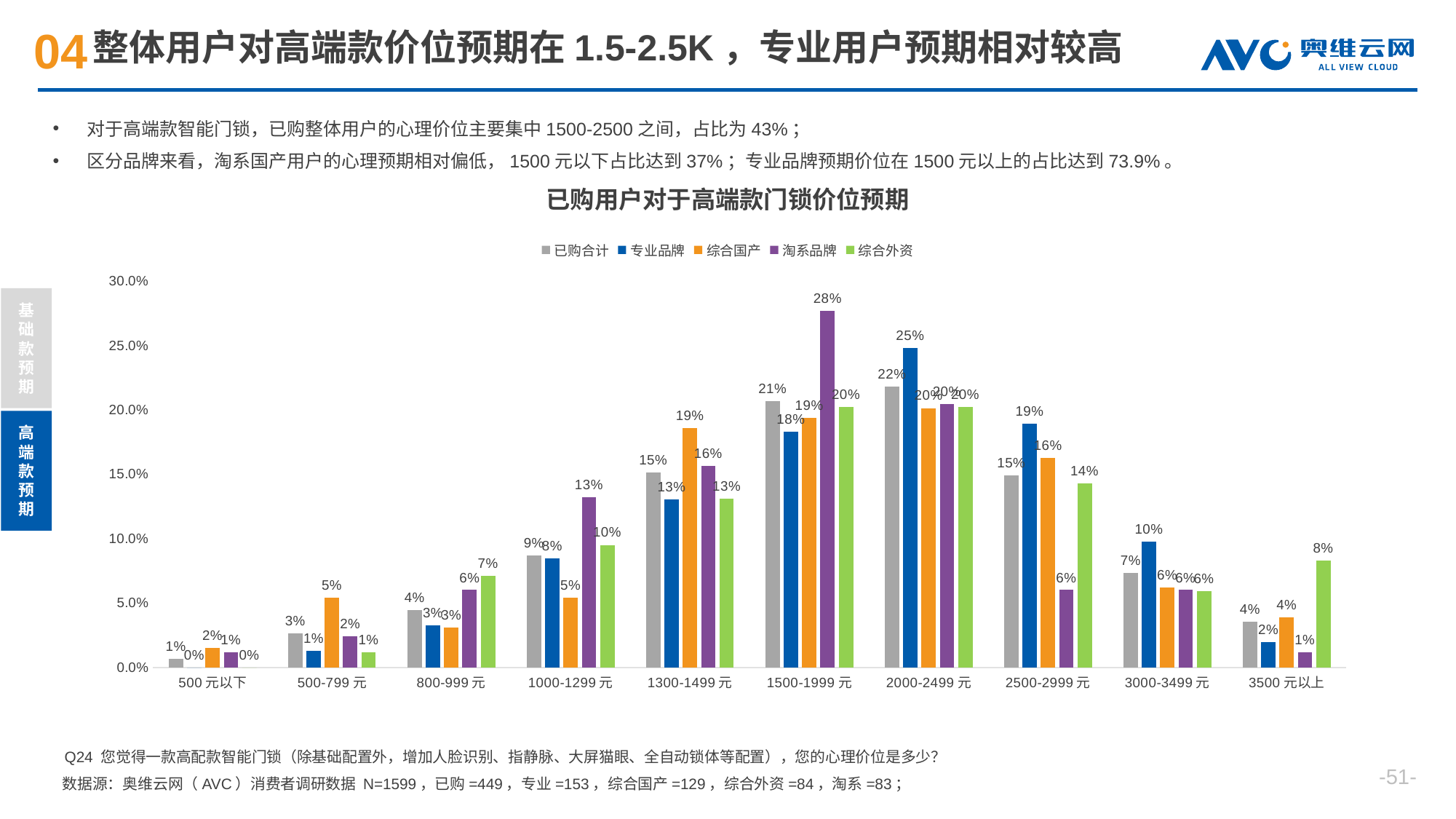

# 整体用户对高端款价位预期在1.5-2.5K，专业用户预期相对较高
对于高端款智能门锁，已购整体用户的心理价位主要集中1500-2500之间，占比为43%；
区分品牌来看，淘系国产用户的心理预期相对偏低，1500元以下占比达到37%；专业品牌预期价位在1500元以上的占比达到73.9%。
已购用户对于高端款门锁价位预期

### Chart

| Category | 已购合计 | 专业品牌 | 综合国产 | 淘系品牌 | 综合外资 |
|---|---|---|---|---|---|
| 500元以下 | 0.0066815144766147 | 0.0 | 0.0155038759689922 | 0.0120481927710843 | 0.0 |
| 500-799元 | 0.0267260579064588 | 0.0130718954248366 | 0.0542635658914729 | 0.0240963855421687 | 0.0119047619047619 |
| 800-999元 | 0.044543429844098 | 0.0326797385620915 | 0.0310077519379845 | 0.0602409638554217 | 0.0714285714285714 |
| 1000-1299元 | 0.0868596881959911 | 0.0849673202614379 | 0.0542635658914729 | 0.132530120481928 | 0.0952380952380952 |
| 1300-1499元 | 0.151447661469933 | 0.130718954248366 | 0.186046511627907 | 0.156626506024096 | 0.130952380952381 |
| 1500-1999元 | 0.207126948775056 | 0.183006535947712 | 0.193798449612403 | 0.27710843373494 | 0.202380952380952 |
| 2000-2499元 | 0.21826280623608 | 0.248366013071895 | 0.201550387596899 | 0.204819277108434 | 0.202380952380952 |
| 2500-2999元 | 0.149220489977728 | 0.189542483660131 | 0.162790697674419 | 0.0602409638554217 | 0.142857142857143 |
| 3000-3499元 | 0.0734966592427617 | 0.0980392156862745 | 0.062015503875969 | 0.0602409638554217 | 0.0595238095238095 |
| 3500元以上 | 0.0356347438752784 | 0.0196078431372549 | 0.0387596899224806 | 0.0120481927710843 | 0.0833333333333333 |
基础款预期
高端款预期
Q24 您觉得一款高配款智能门锁（除基础配置外，增加人脸识别、指静脉、大屏猫眼、全自动锁体等配置），您的心理价位是多少？
-51-
数据源：奥维云网（AVC）消费者调研数据 N=1599，已购=449，专业=153，综合国产=129，综合外资=84，淘系=83；